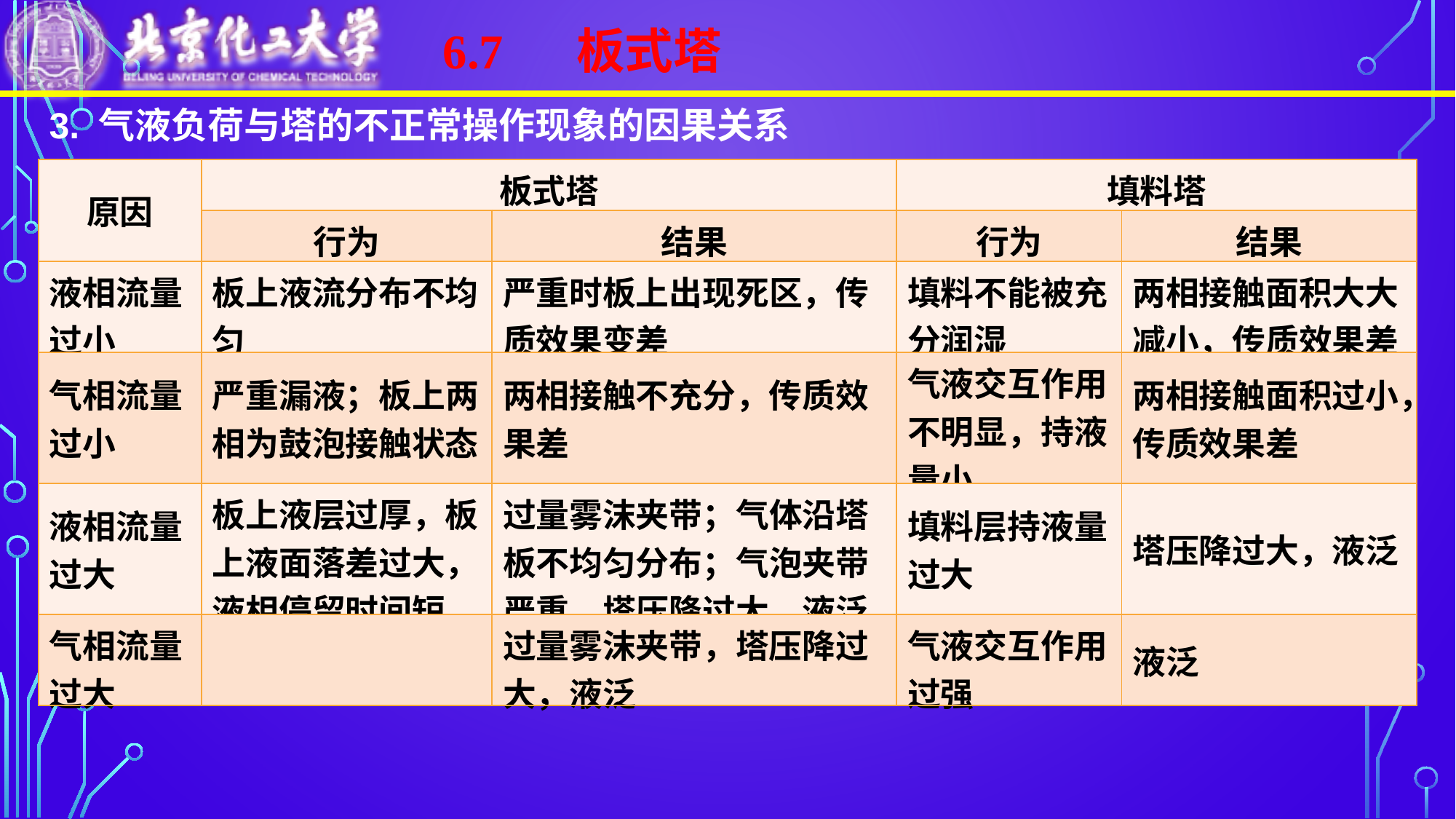

6.7     板式塔
3. 气液负荷与塔的不正常操作现象的因果关系

| 原因 | 板式塔 |  | 填料塔 |  |
| --- | --- | --- | --- | --- |
|  | 行为 | 结果 | 行为 | 结果 |
| 液相流量 过小 | 板上液流分布不均匀 | 严重时板上出现死区，传质效果变差 | 填料不能被充分润湿 | 两相接触面积大大减小，传质效果差 |
| 气相流量 过小 | 严重漏液；板上两相为鼓泡接触状态 | 两相接触不充分，传质效果差 | 气液交互作用不明显，持液量小 | 两相接触面积过小，传质效果差 |
| 液相流量 过大 | 板上液层过厚，板上液面落差过大，液相停留时间短 | 过量雾沫夹带；气体沿塔板不均匀分布；气泡夹带严重，塔压降过大，液泛 | 填料层持液量过大 | 塔压降过大，液泛 |
| 气相流量 过大 |  | 过量雾沫夹带，塔压降过大，液泛 | 气液交互作用过强 | 液泛 |